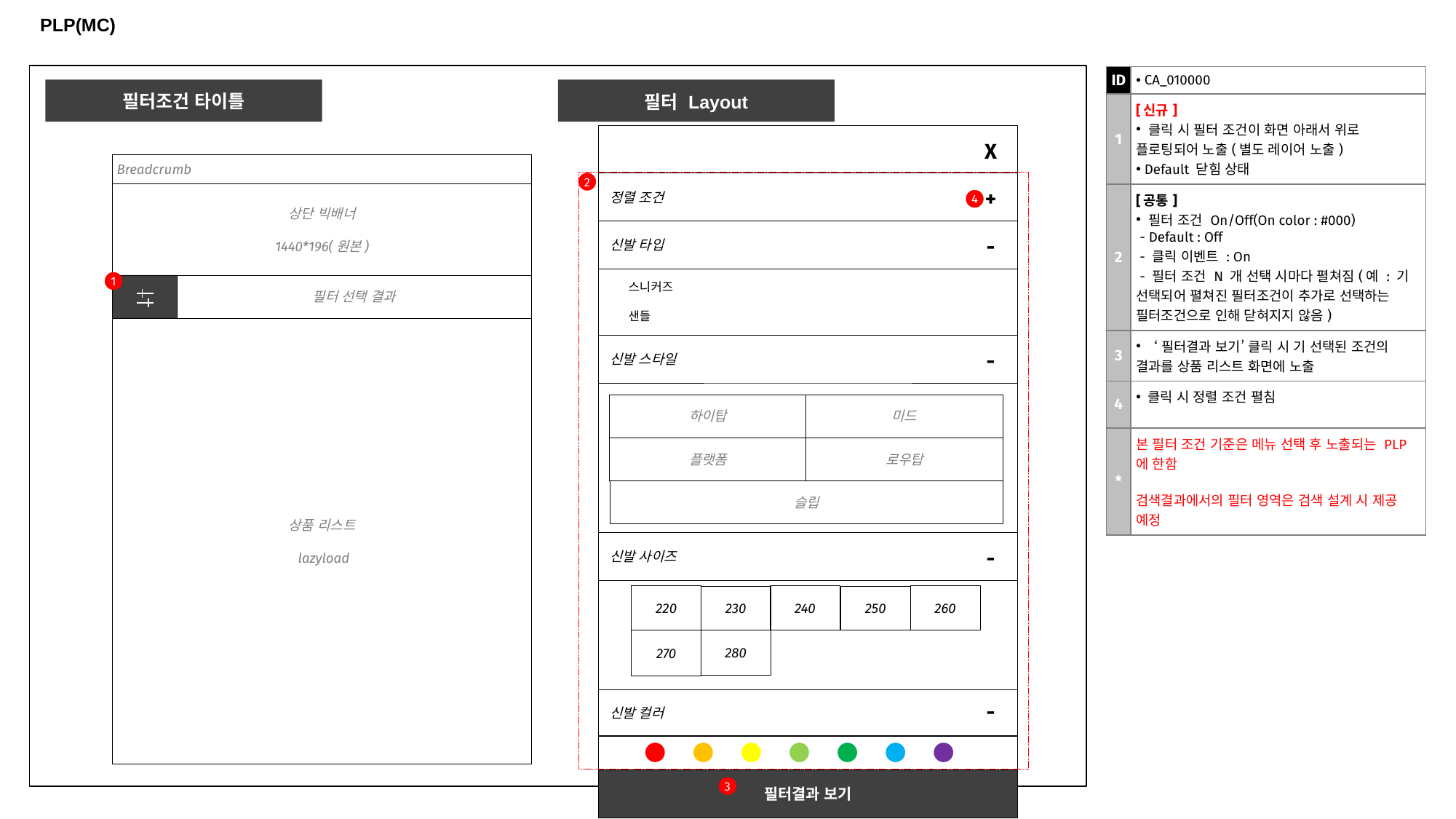

# PLP(MC)

| ID | CA\_010000 |
| --- | --- |
| 1 | [신규] 클릭 시 필터 조건이 화면 아래서 위로 플로팅되어 노출(별도 레이어 노출) Default 닫힘 상태 |
| 2 | [공통] 필터 조건 On/Off(On color : #000) - Default : Off - 클릭 이벤트 : On - 필터 조건 N 개 선택 시마다 펼쳐짐(예 : 기 선택되어 펼쳐진 필터조건이 추가로 선택하는 필터조건으로 인해 닫혀지지 않음) |
| 3 | ‘필터결과 보기’ 클릭 시 기 선택된 조건의 결과를 상품 리스트 화면에 노출 |
| 4 | 클릭 시 정렬 조건 펼침 |
| \* | 본 필터 조건 기준은 메뉴 선택 후 노출되는 PLP 에 한함 검색결과에서의 필터 영역은 검색 설계 시 제공 예정 |
필터조건 타이틀
필터 Layout

X
Breadcrumb

2
 정렬 조건
+
상단 빅배너

1440*196(원본)
4
 신발 타입
-
1
 스니커즈

 샌들

필터 선택 결과
상품 리스트

 lazyload
 신발 스타일
-
하이탑
미드
플랫폼
로우탑
슬립
 신발 사이즈
-
220
240
260
230
250
270
280
 신발 컬러
-

필터결과 보기
3